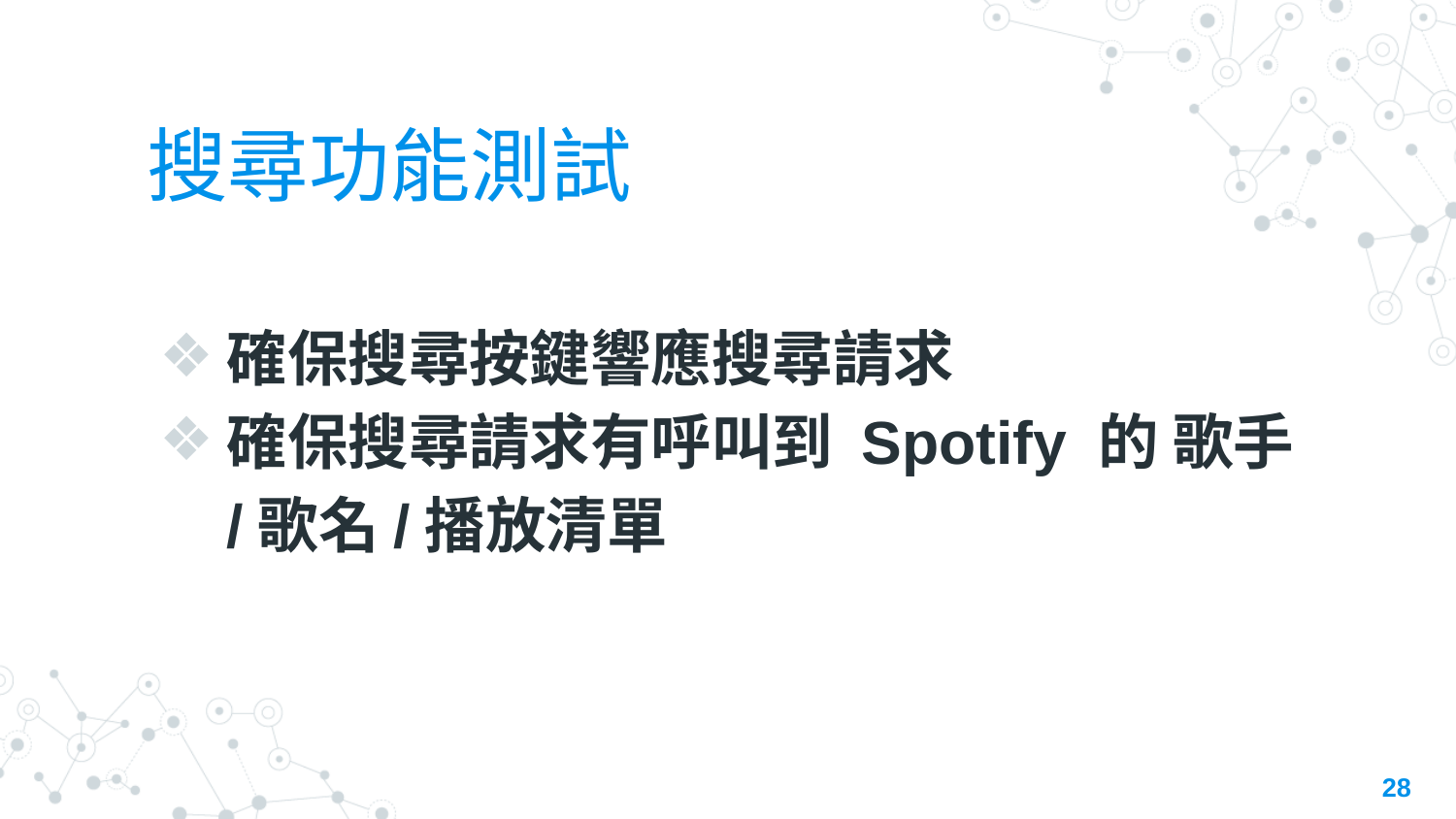

# 搜尋功能測試
確保搜尋按鍵響應搜尋請求
確保搜尋請求有呼叫到 Spotify 的 歌手/歌名/播放清單
28